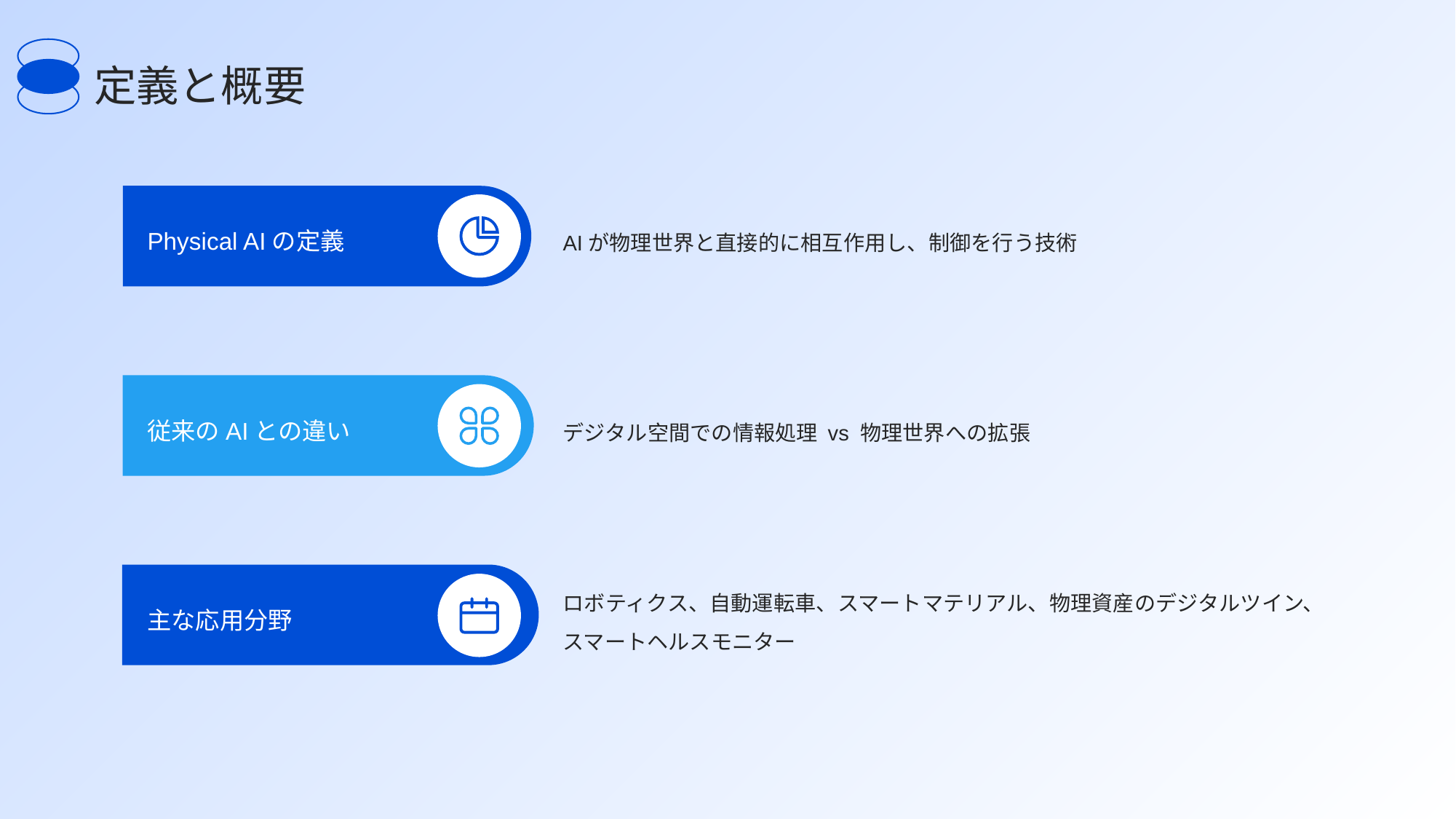

定義と概要
AIが物理世界と直接的に相互作用し、制御を行う技術

Physical AIの定義

デジタル空間での情報処理 vs 物理世界への拡張

従来のAIとの違い

ロボティクス、自動運転車、スマートマテリアル、物理資産のデジタルツイン、スマートヘルスモニター

主な応用分野